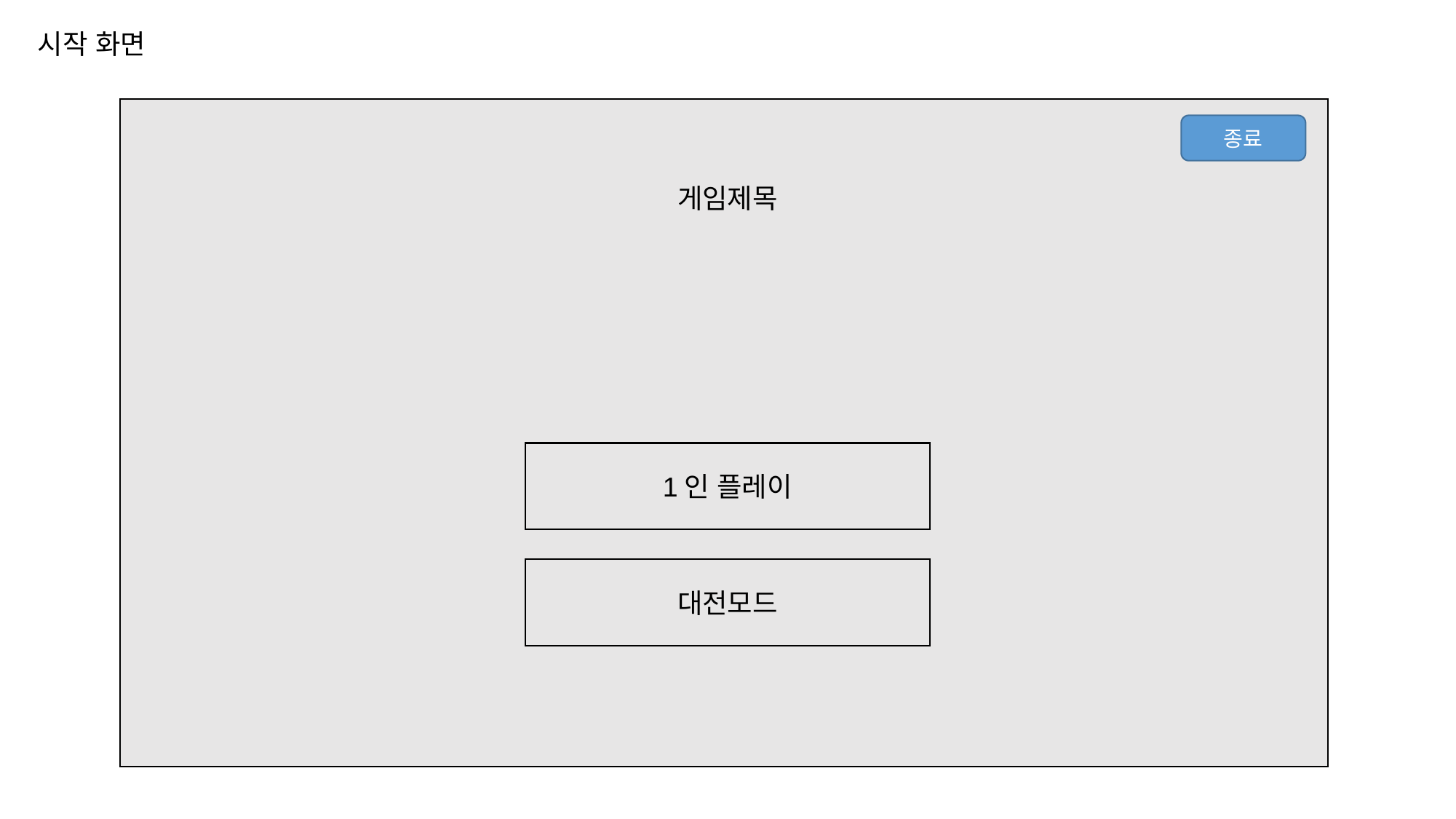

시작 화면

종료
게임제목
1인 플레이
대전모드